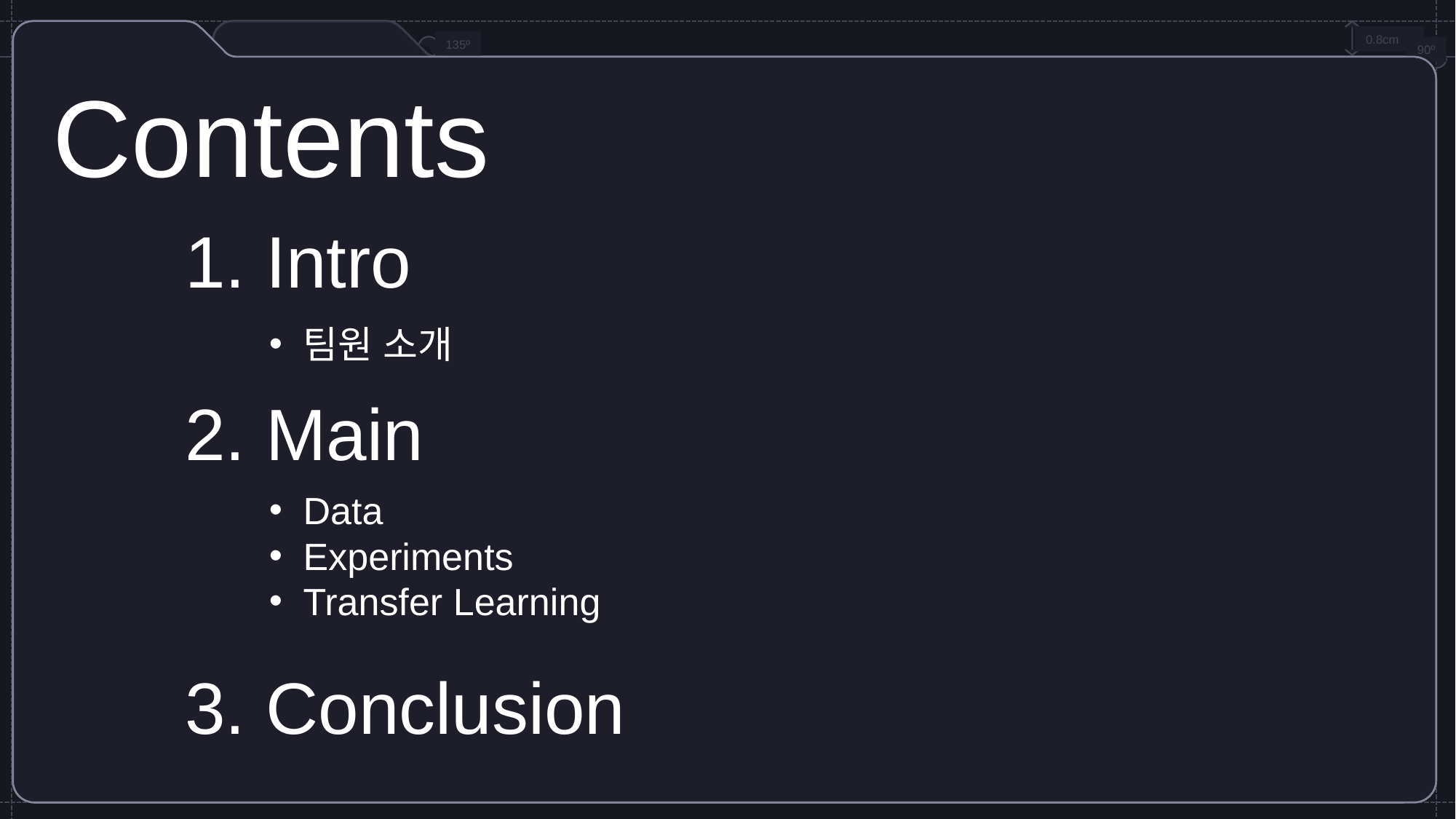

0.8cm
90º

 Contents
1. Intro
팀원 소개
2. Main
Data
Experiments
Transfer Learning
3. Conclusion